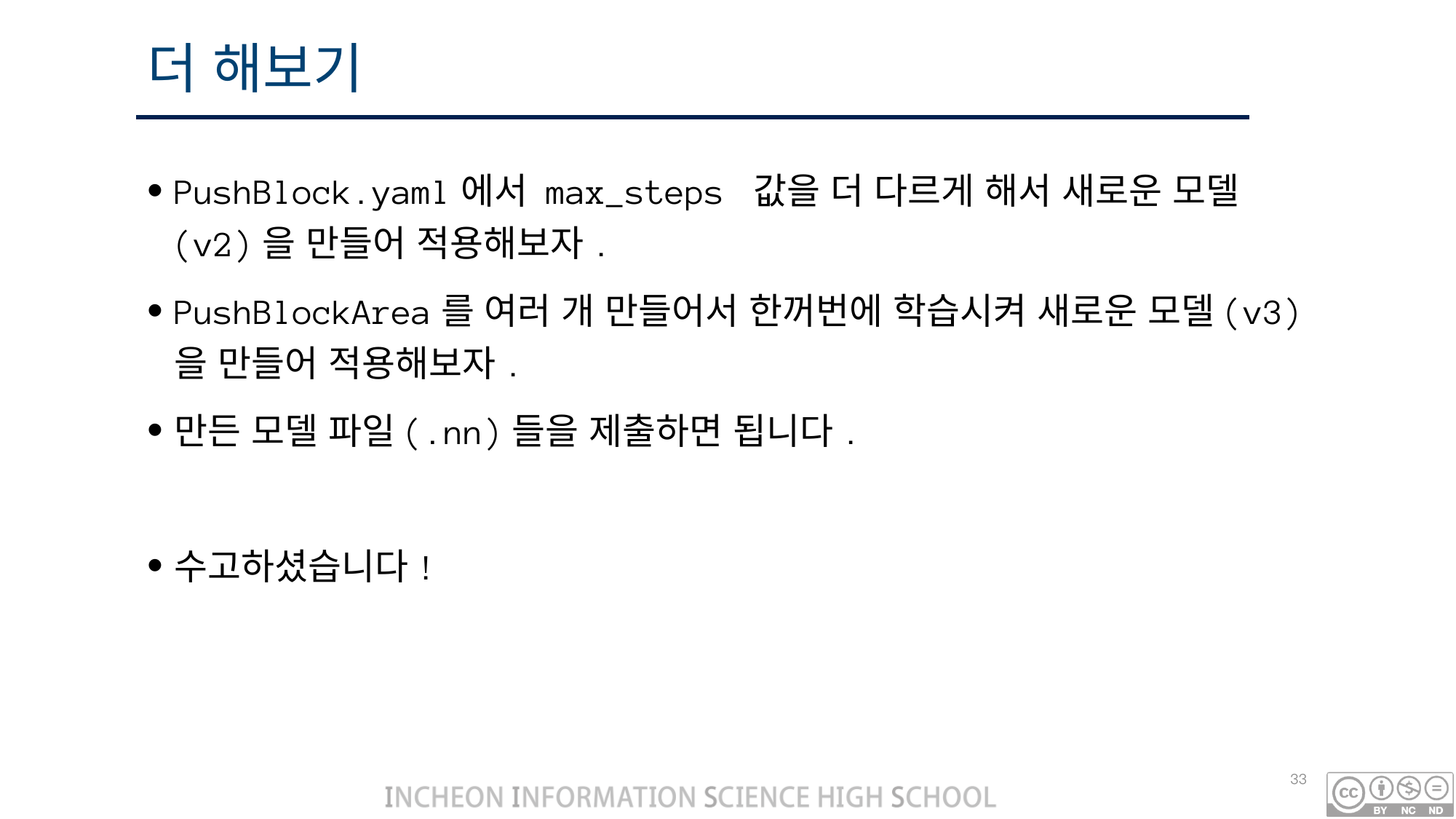

# 더 해보기
PushBlock.yaml에서 max_steps 값을 더 다르게 해서 새로운 모델(v2)을 만들어 적용해보자.
PushBlockArea를 여러 개 만들어서 한꺼번에 학습시켜 새로운 모델(v3)을 만들어 적용해보자.
만든 모델 파일(.nn)들을 제출하면 됩니다.

수고하셨습니다!
33